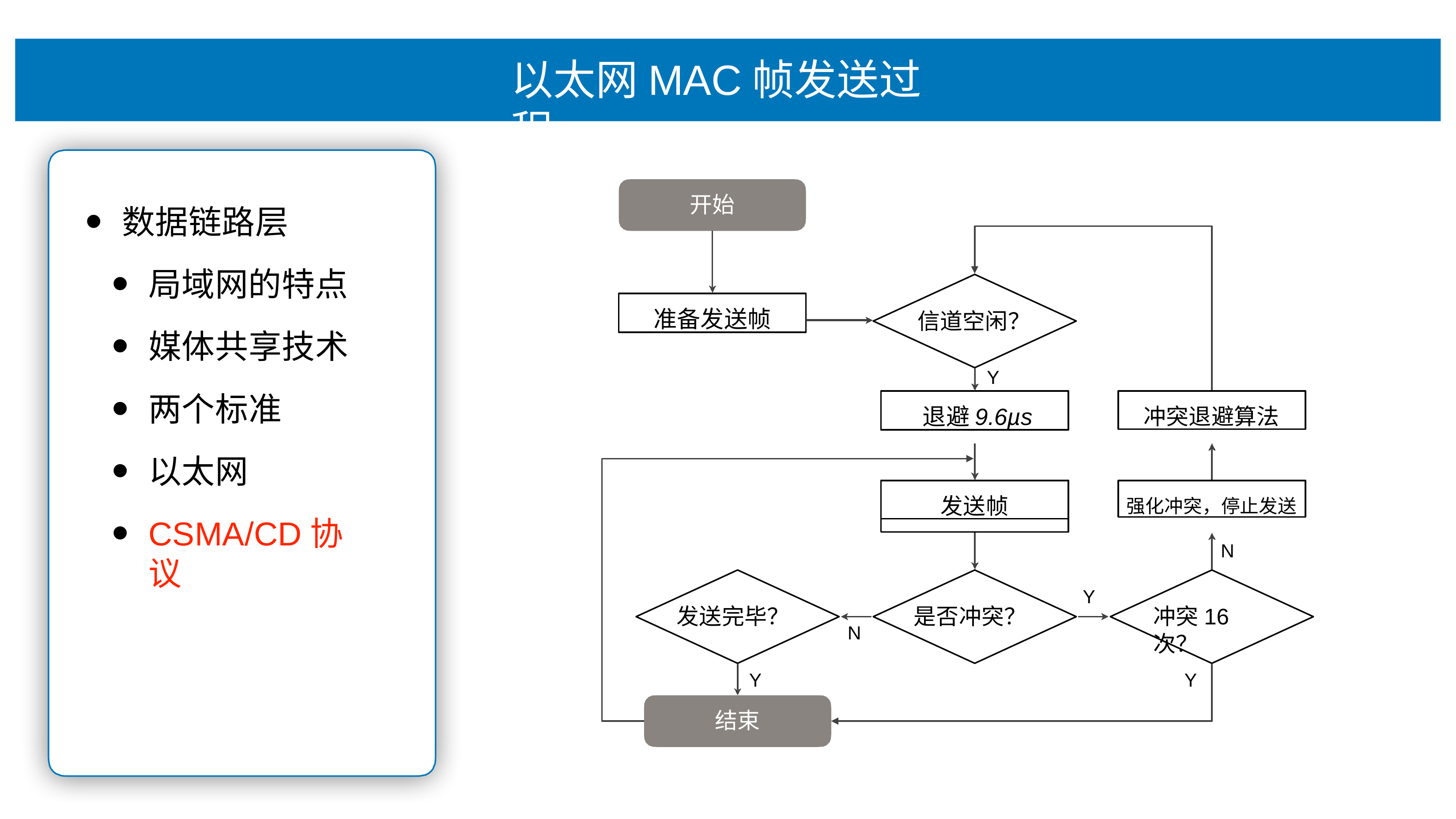

# 以太⽹MAC帧发送过程

开始
数据链路层
局域⽹的特点
媒体共享技术
两个标准
以太⽹
CSMA/CD协议

准备发送帧
信道空闲？

Y

退避9.6µs
冲突退避算法

发送帧
强化冲突，停⽌发送

N

Y
发送完毕？
是否冲突？
冲突16次？

N

Y
Y

结束